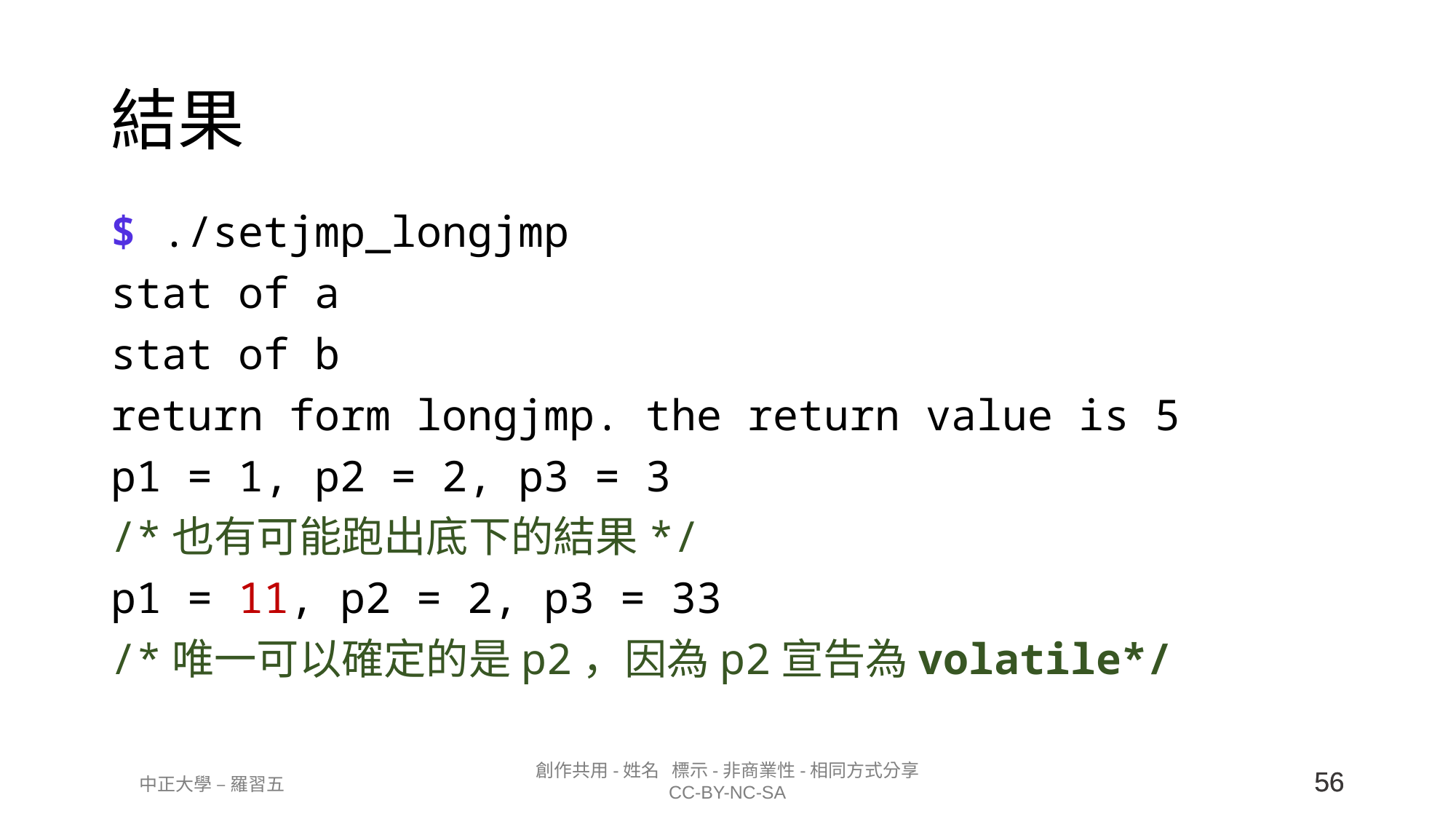

# 結果
$ ./setjmp_longjmp
stat of a
stat of b
return form longjmp. the return value is 5
p1 = 1, p2 = 2, p3 = 3
/*也有可能跑出底下的結果*/
p1 = 11, p2 = 2, p3 = 33
/*唯一可以確定的是p2，因為p2宣告為volatile*/